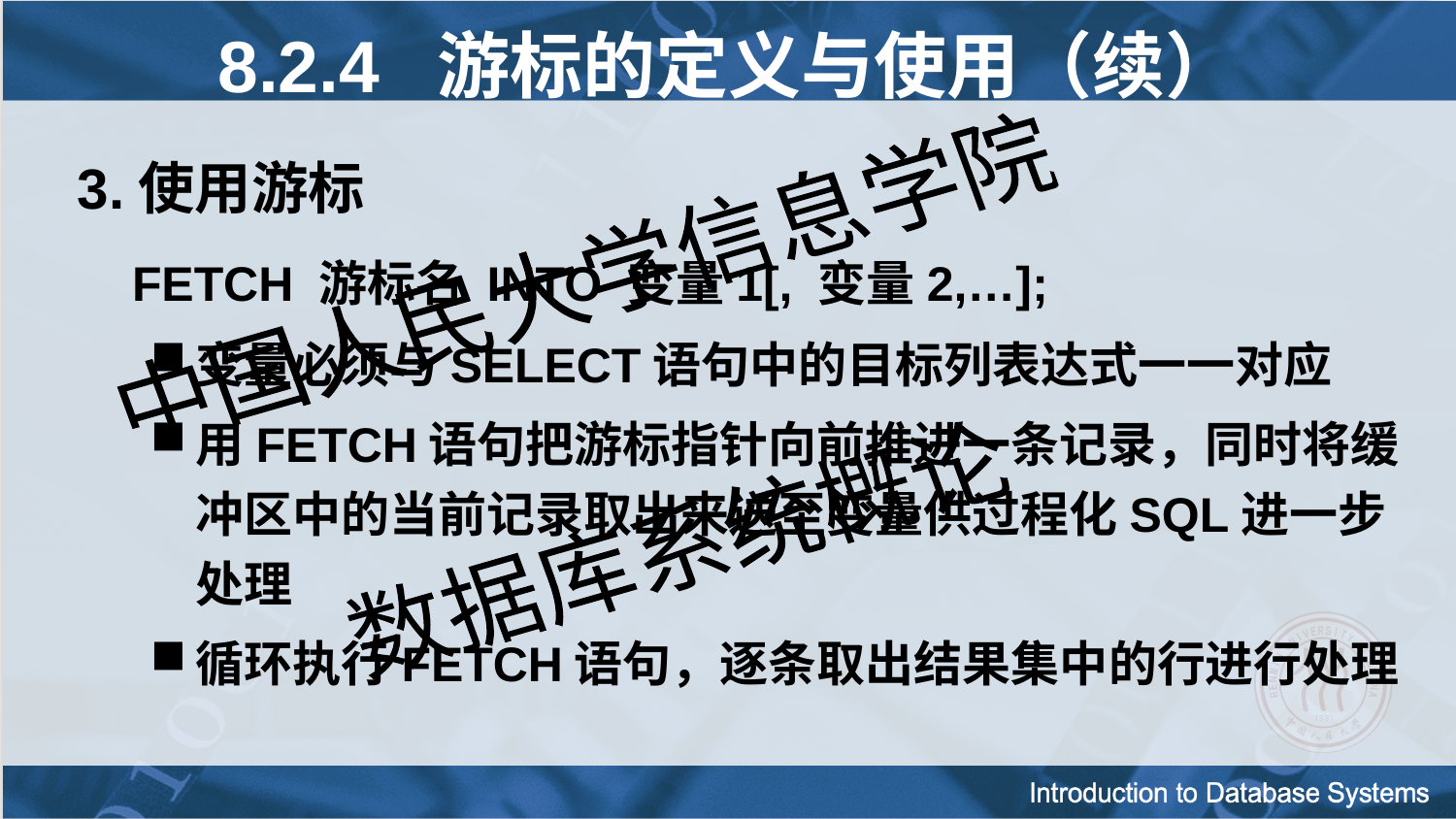

8.2.4  游标的定义与使用（续）
3.使用游标
	FETCH 游标名 INTO 变量1[, 变量2,…];
变量必须与SELECT语句中的目标列表达式一一对应
用FETCH语句把游标指针向前推进一条记录，同时将缓冲区中的当前记录取出来送至变量供过程化SQL进一步处理
循环执行FETCH语句，逐条取出结果集中的行进行处理